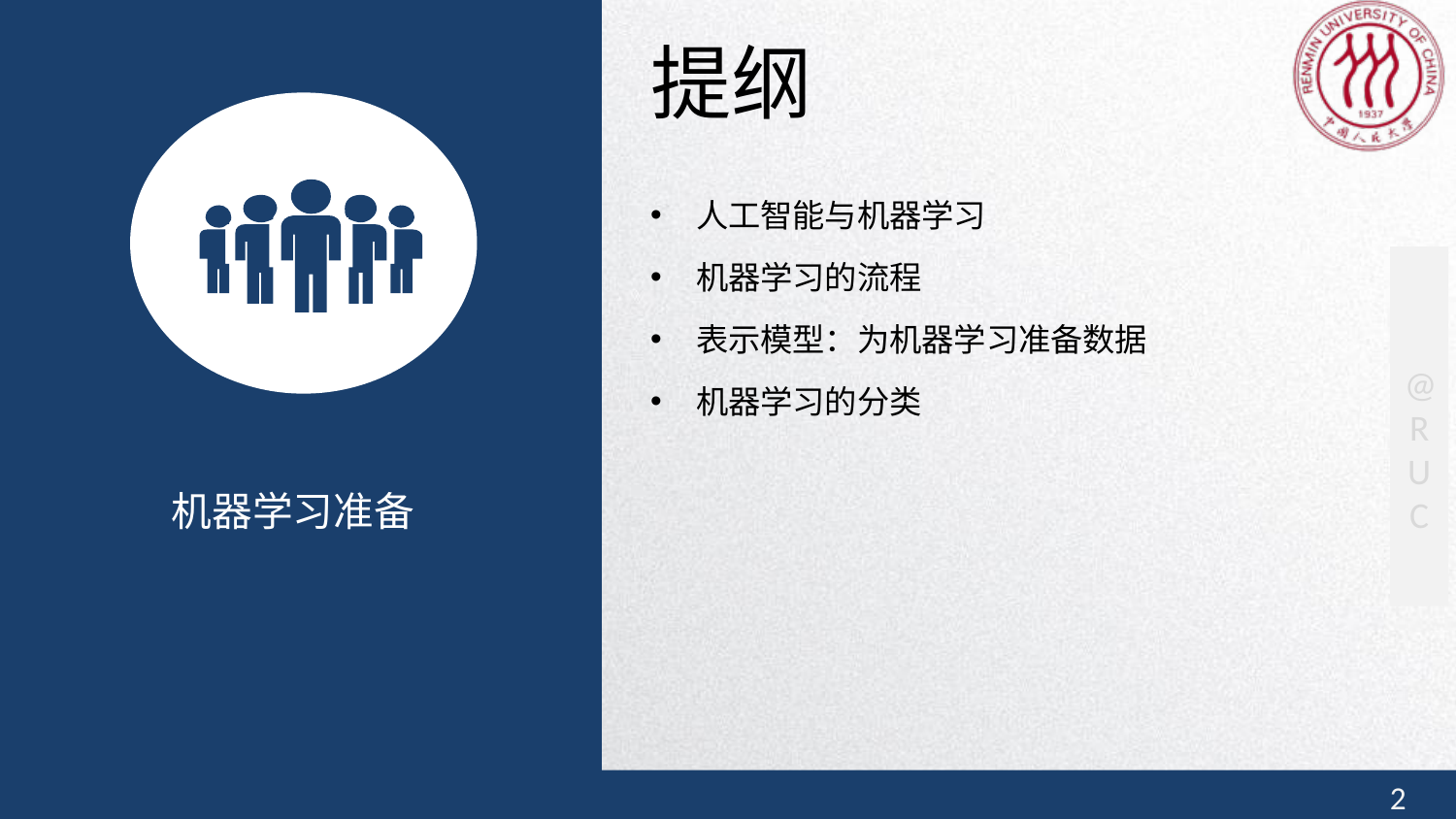

提纲

人工智能与机器学习
机器学习的流程
表示模型：为机器学习准备数据
机器学习的分类
机器学习准备